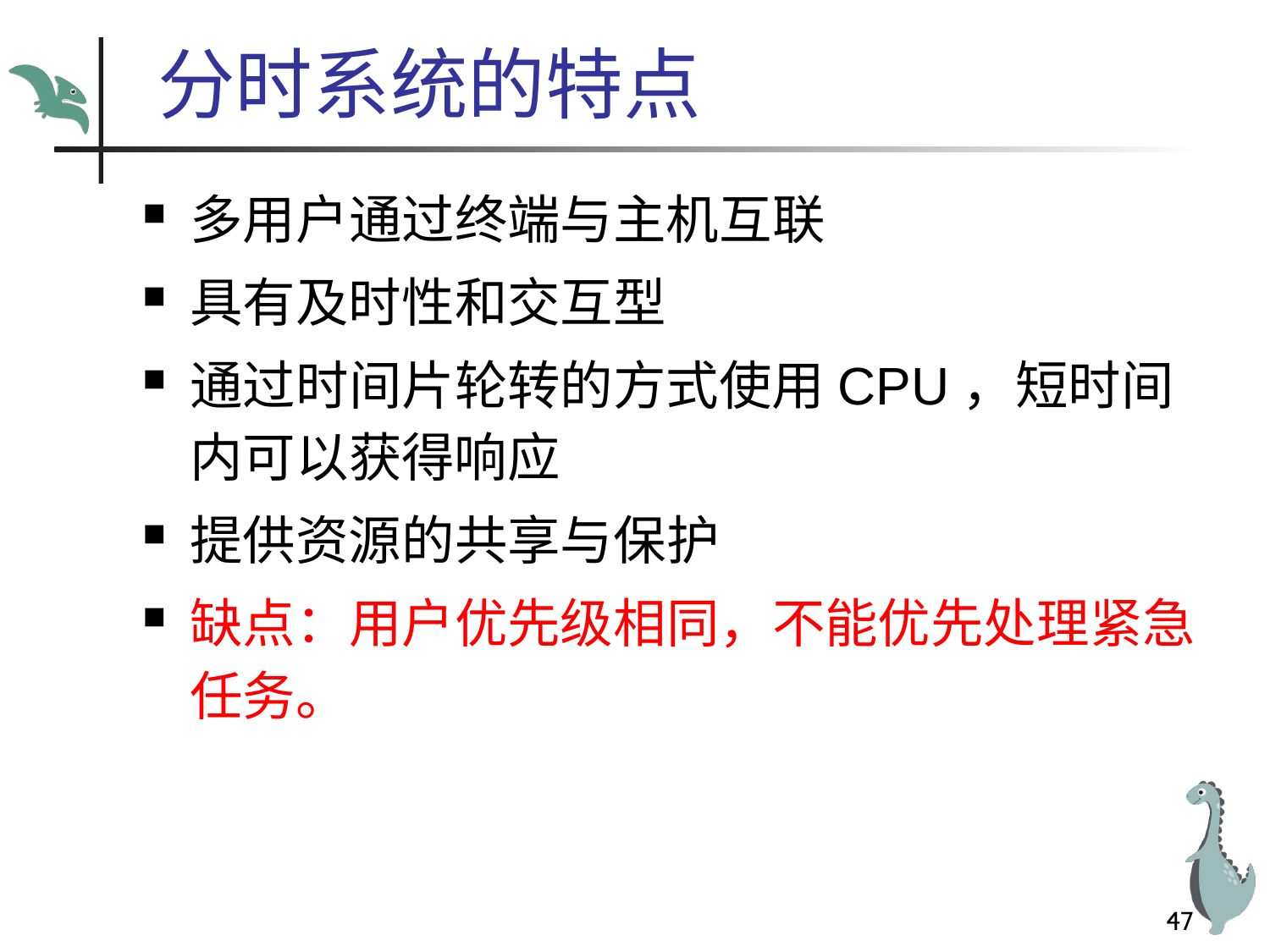

# 分时系统的特点
多用户通过终端与主机互联
具有及时性和交互型
通过时间片轮转的方式使用CPU，短时间内可以获得响应
提供资源的共享与保护
缺点：用户优先级相同，不能优先处理紧急任务。

47